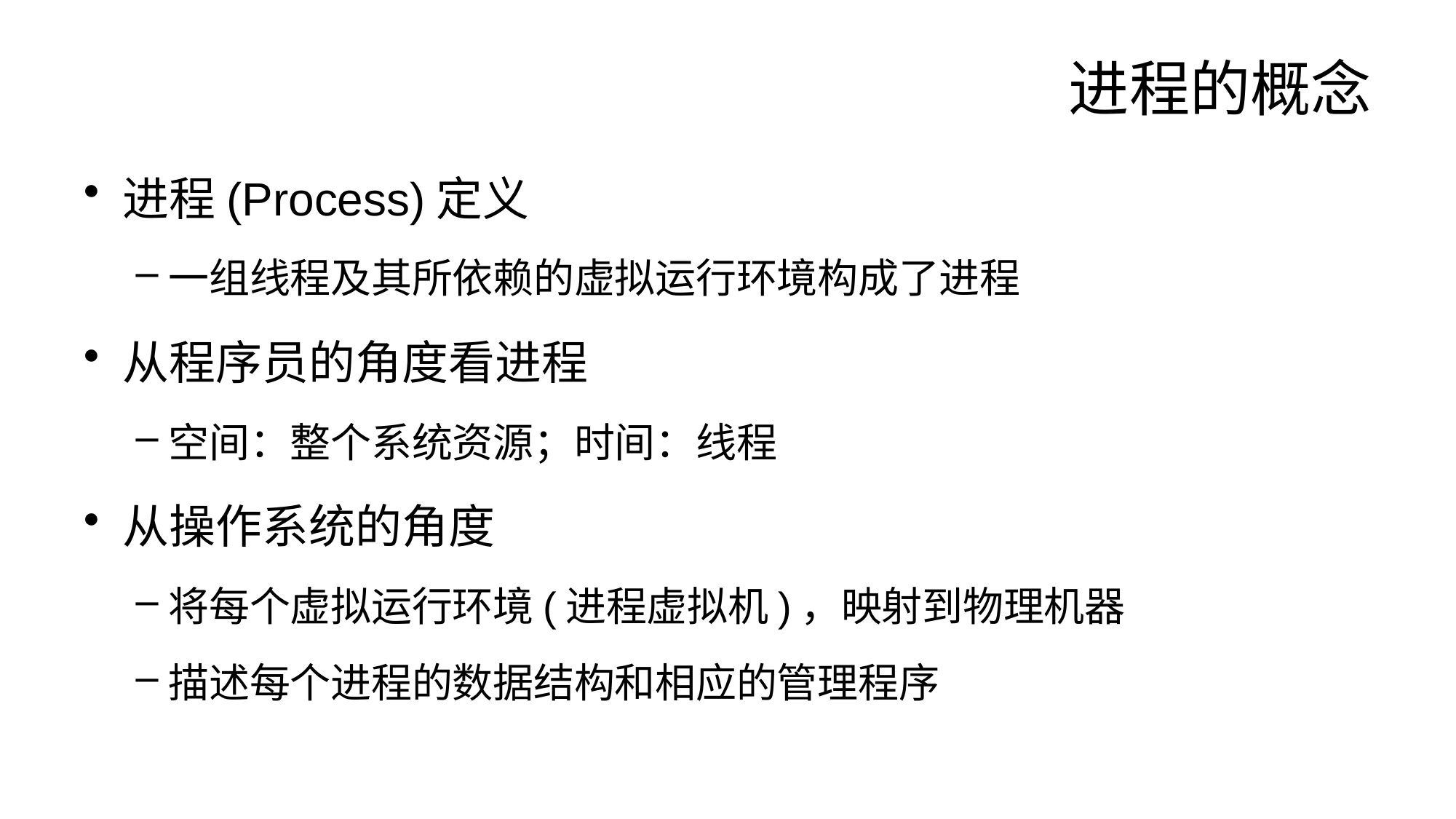

# 进程的概念
进程(Process)定义
一组线程及其所依赖的虚拟运行环境构成了进程
从程序员的角度看进程
空间：整个系统资源；时间：线程
从操作系统的角度
将每个虚拟运行环境(进程虚拟机)，映射到物理机器
描述每个进程的数据结构和相应的管理程序